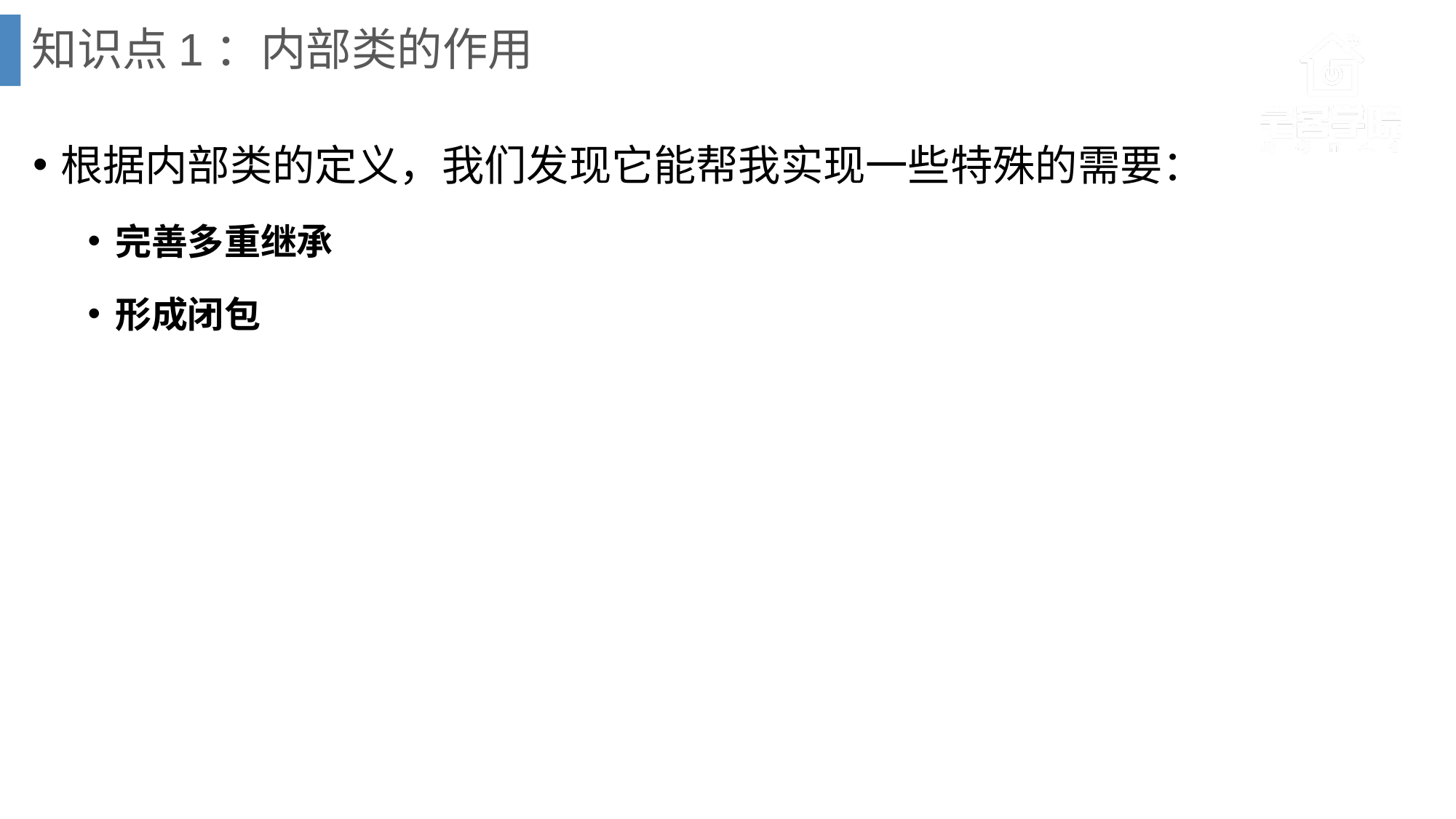

# 知识点1：内部类的作用
根据内部类的定义，我们发现它能帮我实现一些特殊的需要：
完善多重继承
形成闭包